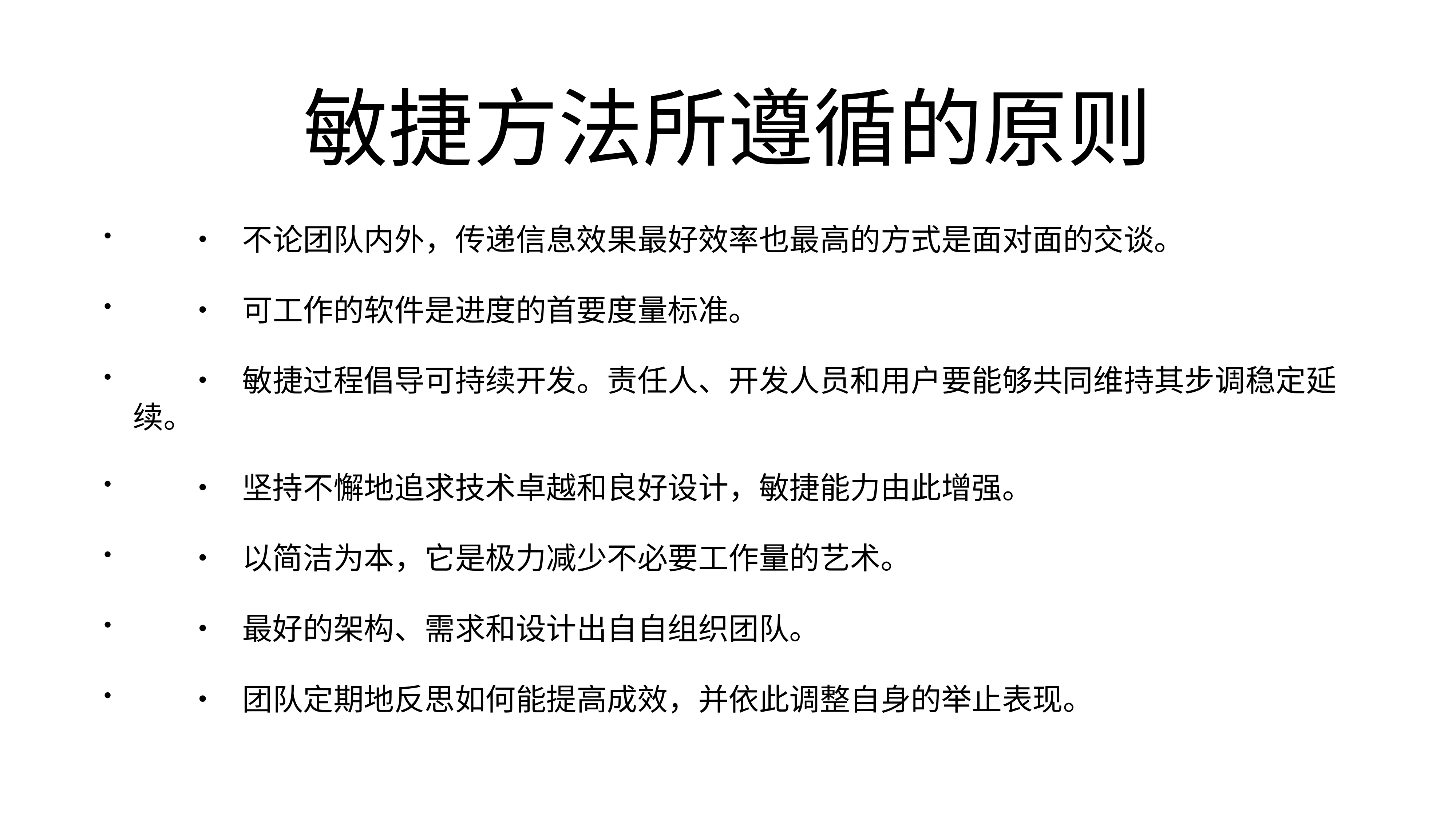

# 敏捷方法所遵循的原则
	•	不论团队内外，传递信息效果最好效率也最高的方式是面对面的交谈。
	•	可工作的软件是进度的首要度量标准。
	•	敏捷过程倡导可持续开发。责任人、开发人员和用户要能够共同维持其步调稳定延续。
	•	坚持不懈地追求技术卓越和良好设计，敏捷能力由此增强。
	•	以简洁为本，它是极力减少不必要工作量的艺术。
	•	最好的架构、需求和设计出自自组织团队。
	•	团队定期地反思如何能提高成效，并依此调整自身的举止表现。